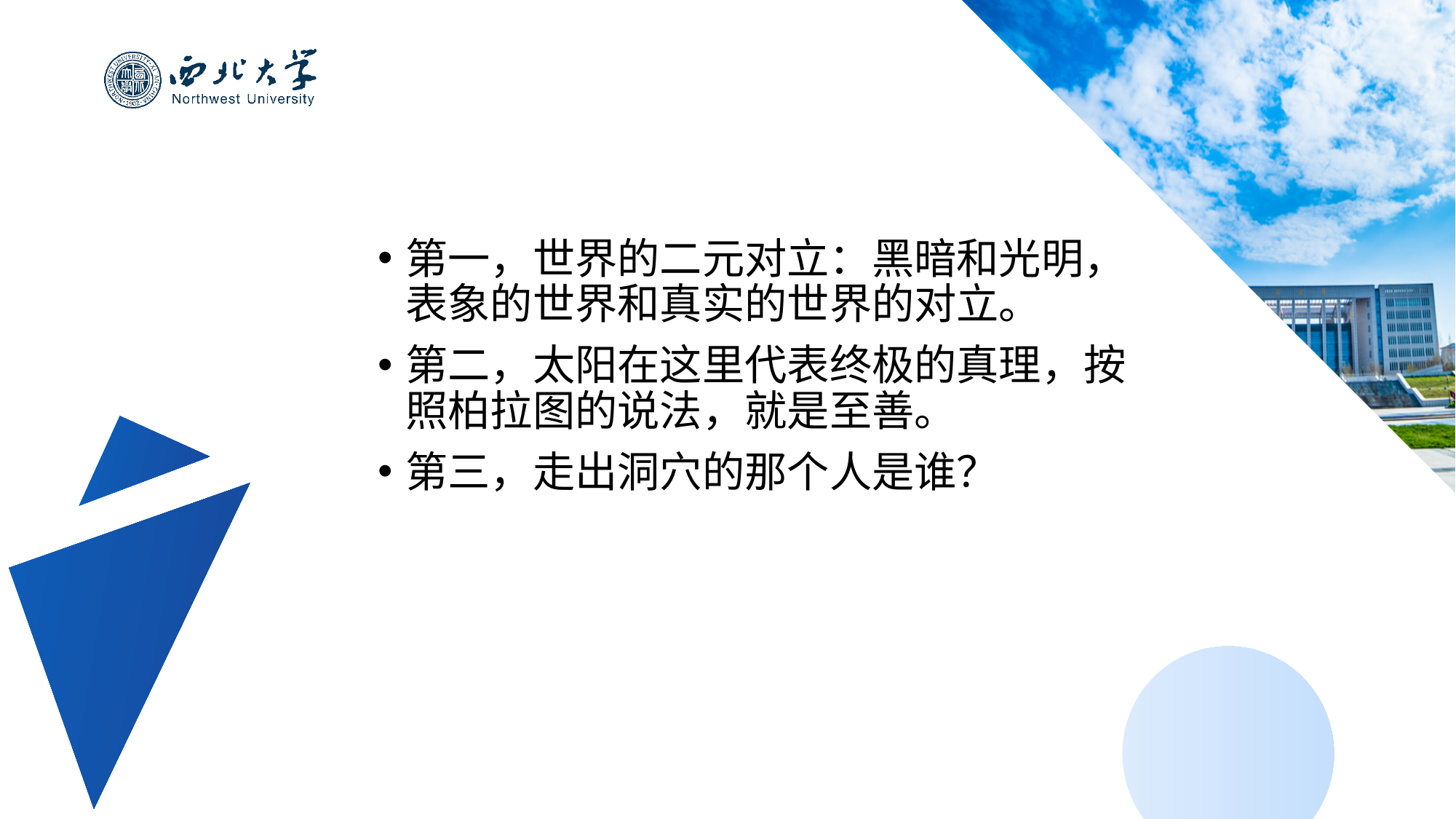

第一，世界的二元对立：黑暗和光明，表象的世界和真实的世界的对立。
第二，太阳在这里代表终极的真理，按照柏拉图的说法，就是至善。
第三，走出洞穴的那个人是谁？